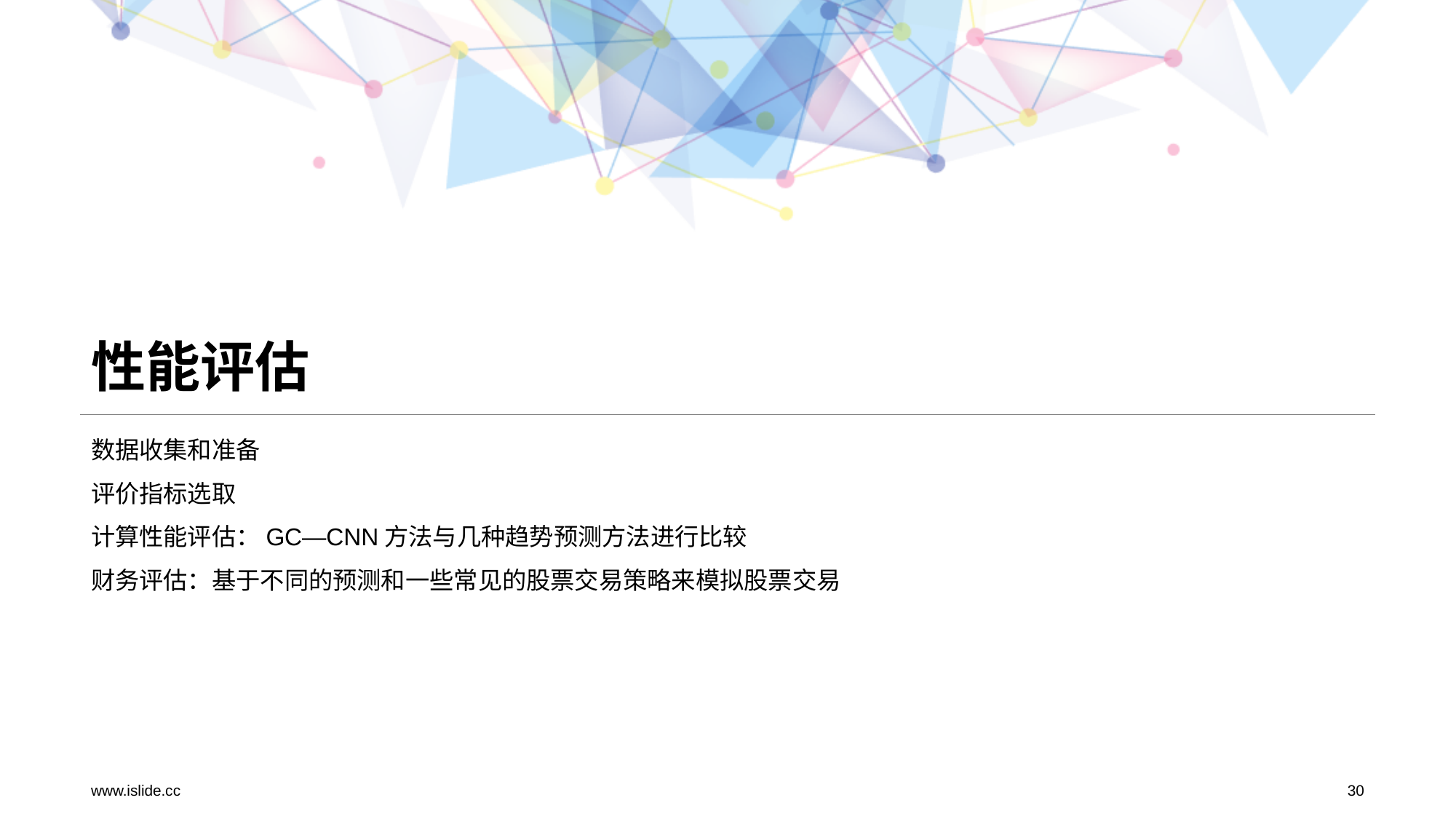

# 性能评估
数据收集和准备
评价指标选取
计算性能评估：GC—CNN方法与几种趋势预测方法进行比较
财务评估：基于不同的预测和一些常见的股票交易策略来模拟股票交易
www.islide.cc
30